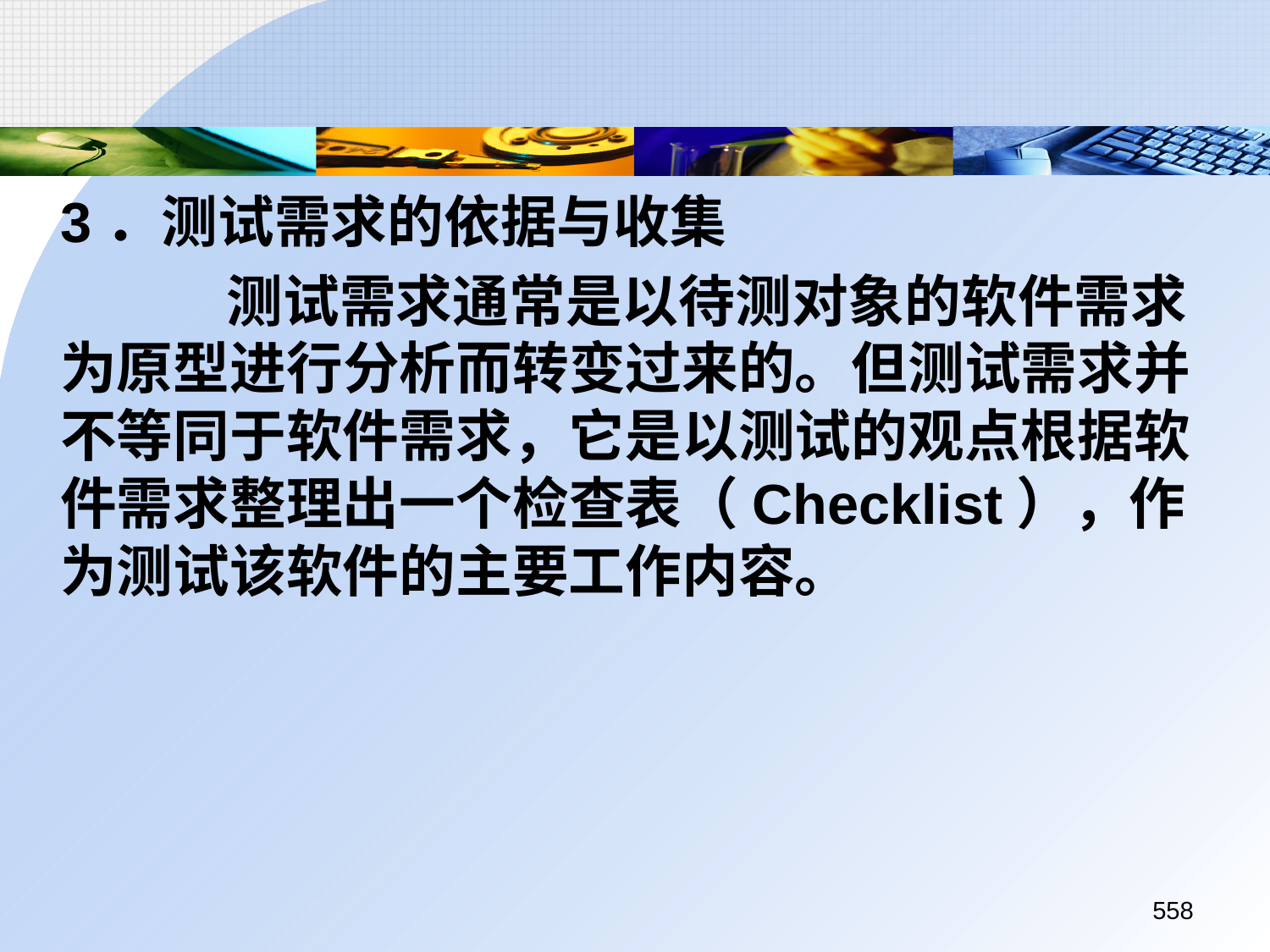

3．测试需求的依据与收集
		  测试需求通常是以待测对象的软件需求为原型进行分析而转变过来的。但测试需求并不等同于软件需求，它是以测试的观点根据软件需求整理出一个检查表（Checklist），作为测试该软件的主要工作内容。
558